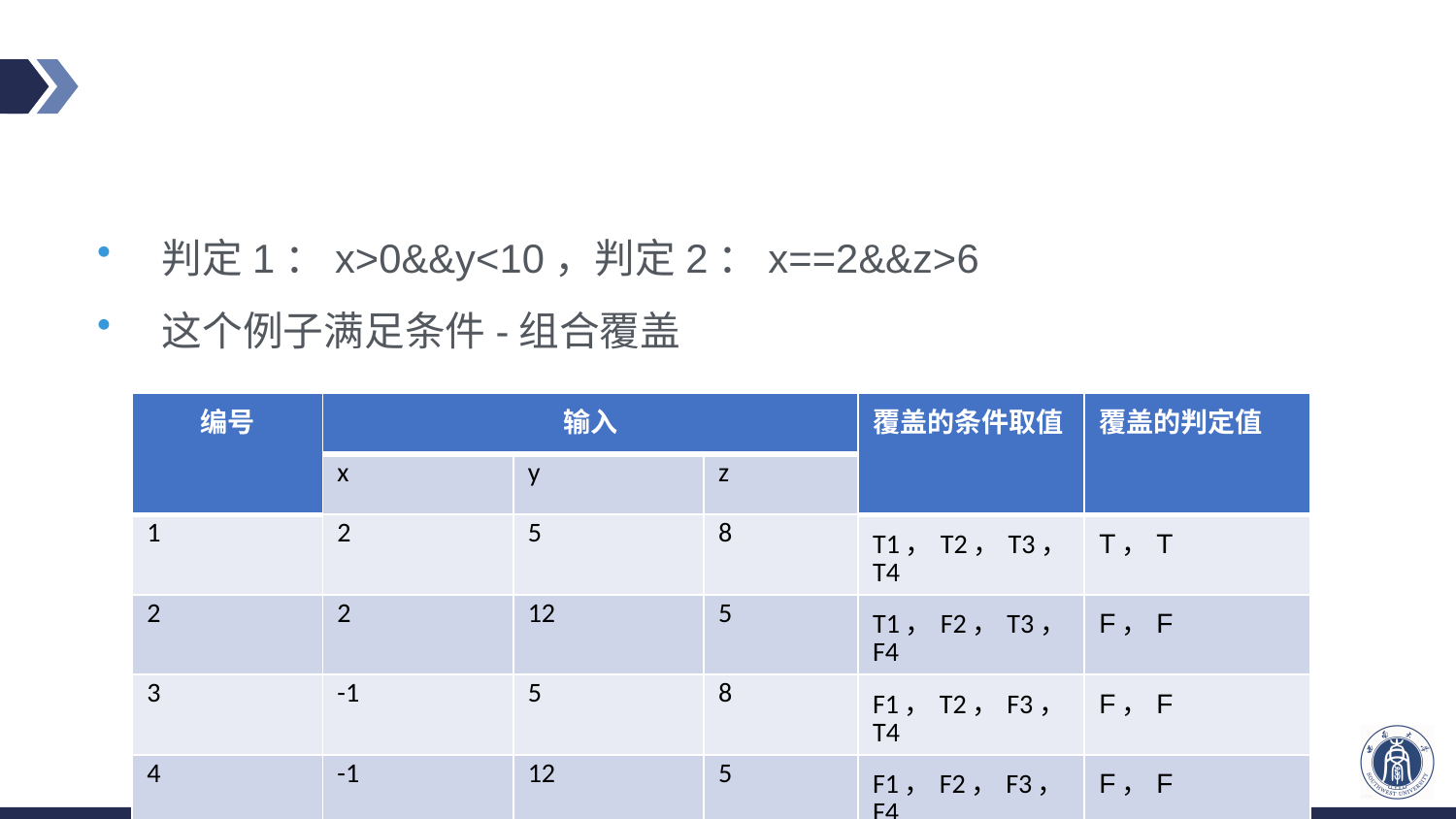

#
判定1：x>0&&y<10，判定2：x==2&&z>6
这个例子满足条件-组合覆盖

| 编号 | 输入 |  |  | 覆盖的条件取值 | 覆盖的判定值 |
| --- | --- | --- | --- | --- | --- |
|  | x | y | z |  |  |
| 1 | 2 | 5 | 8 | T1，T2，T3，T4 | T，T |
| 2 | 2 | 12 | 5 | T1，F2，T3，F4 | F，F |
| 3 | -1 | 5 | 8 | F1，T2，F3，T4 | F，F |
| 4 | -1 | 12 | 5 | F1，F2，F3，F4 | F，F |